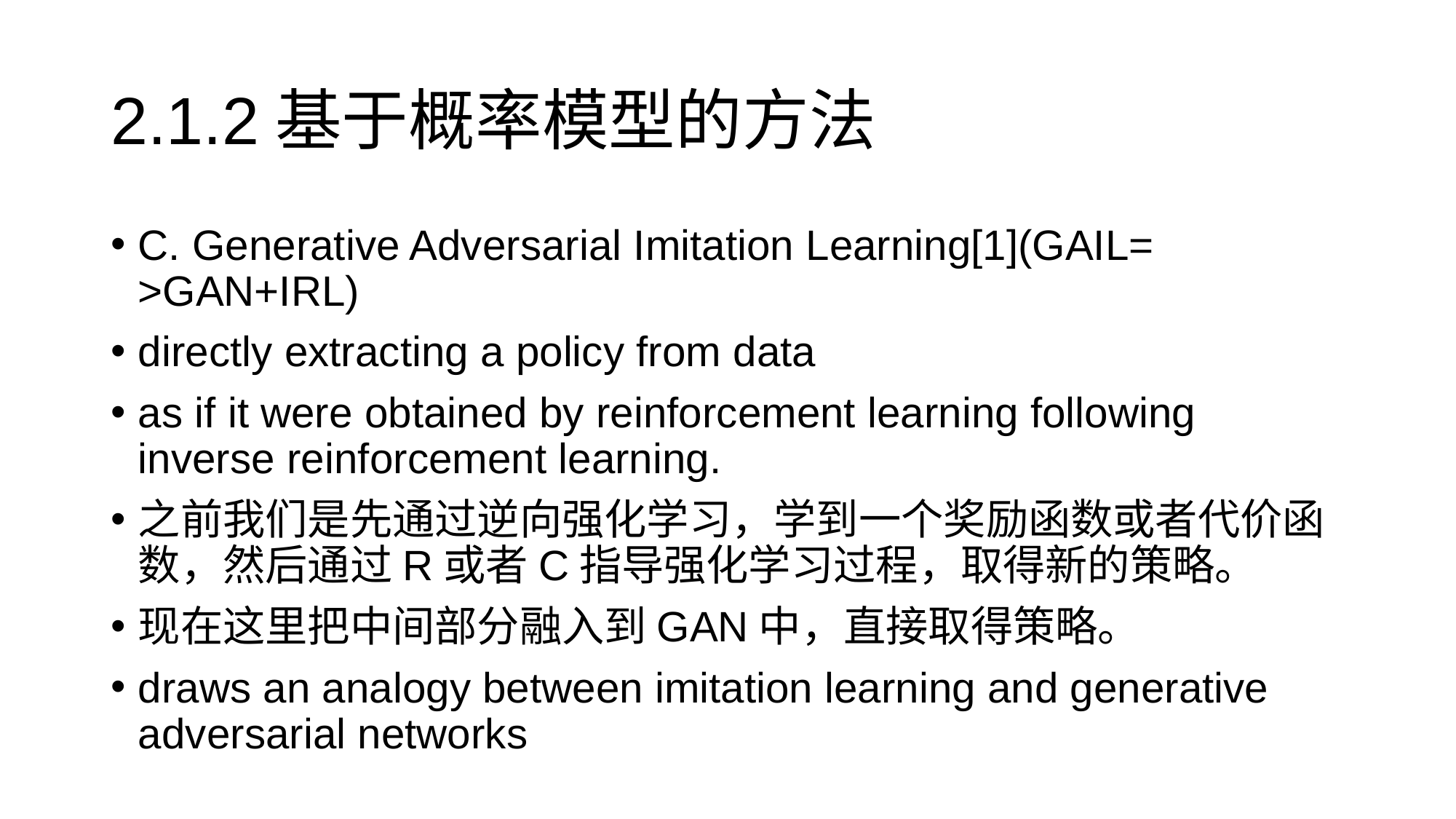

# 2.1.2基于概率模型的方法
C. Generative Adversarial Imitation Learning[1](GAIL= >GAN+IRL)
directly extracting a policy from data
as if it were obtained by reinforcement learning following inverse reinforcement learning.
之前我们是先通过逆向强化学习，学到一个奖励函数或者代价函数，然后通过R或者C指导强化学习过程，取得新的策略。
现在这里把中间部分融入到GAN中，直接取得策略。
draws an analogy between imitation learning and generative adversarial networks